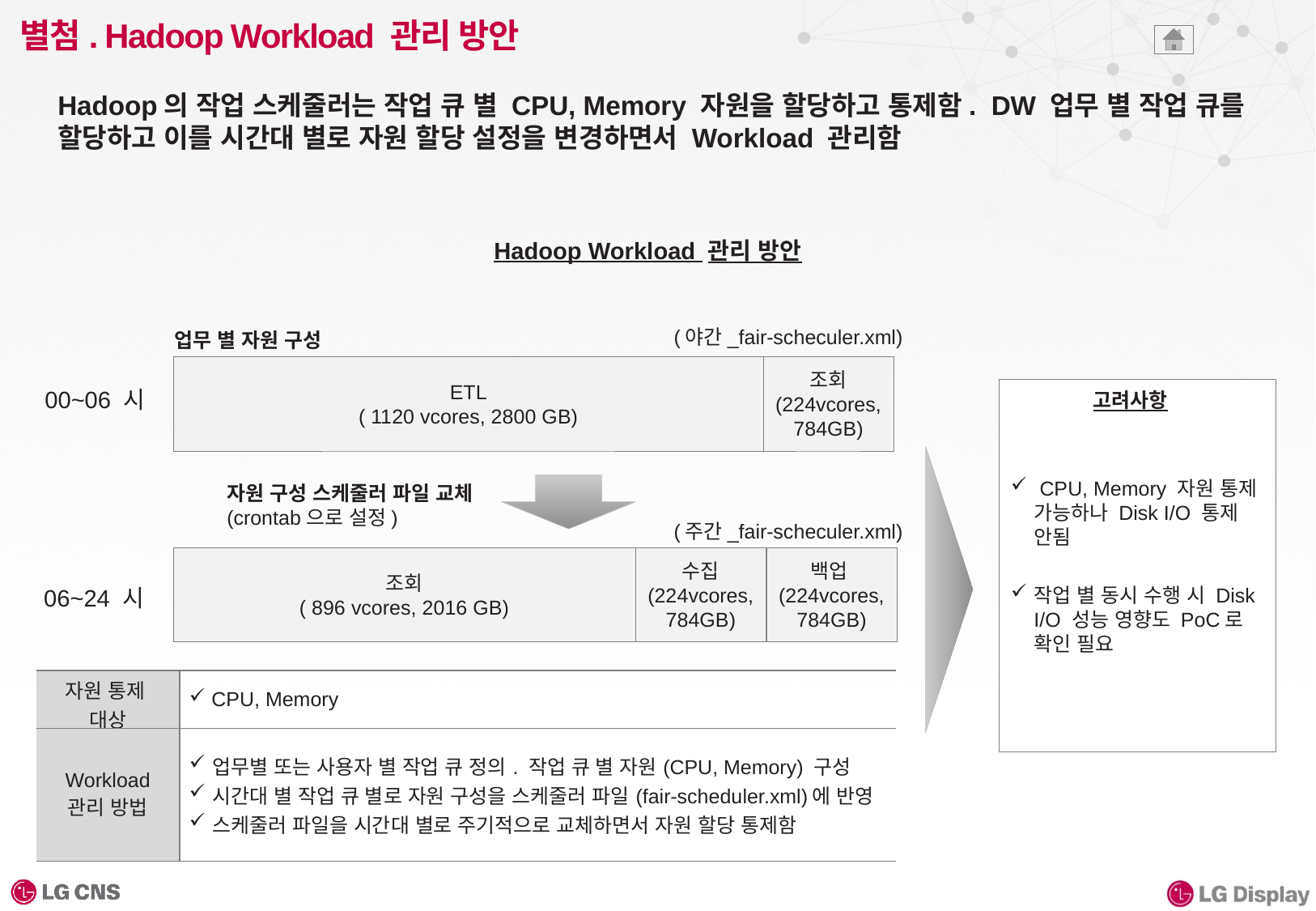

# 별첨. Hadoop Workload 관리 방안

Hadoop의 작업 스케줄러는 작업 큐 별 CPU, Memory 자원을 할당하고 통제함.  DW 업무 별 작업 큐를 할당하고 이를 시간대 별로 자원 할당 설정을 변경하면서 Workload 관리함
Hadoop Workload 관리 방안
(야간_fair-scheculer.xml)
업무 별 자원 구성
ETL
( 1120 vcores, 2800 GB)
조회
(224vcores, 784GB)
00~06 시
 CPU, Memory 자원 통제 가능하나 Disk I/O 통제 안됨

작업 별 동시 수행 시 Disk I/O 성능 영향도 PoC로 확인 필요
고려사항
자원 구성 스케줄러 파일 교체
(crontab으로 설정)

(주간_fair-scheculer.xml)
조회
( 896 vcores, 2016 GB)
수집
(224vcores, 784GB)
백업(224vcores, 784GB)

06~24 시
| 자원 통제 대상 | CPU, Memory |
| --- | --- |
| Workload 관리 방법 | 업무별 또는 사용자 별 작업 큐 정의. 작업 큐 별 자원(CPU, Memory) 구성 시간대 별 작업 큐 별로 자원 구성을 스케줄러 파일(fair-scheduler.xml)에 반영 스케줄러 파일을 시간대 별로 주기적으로 교체하면서 자원 할당 통제함 |